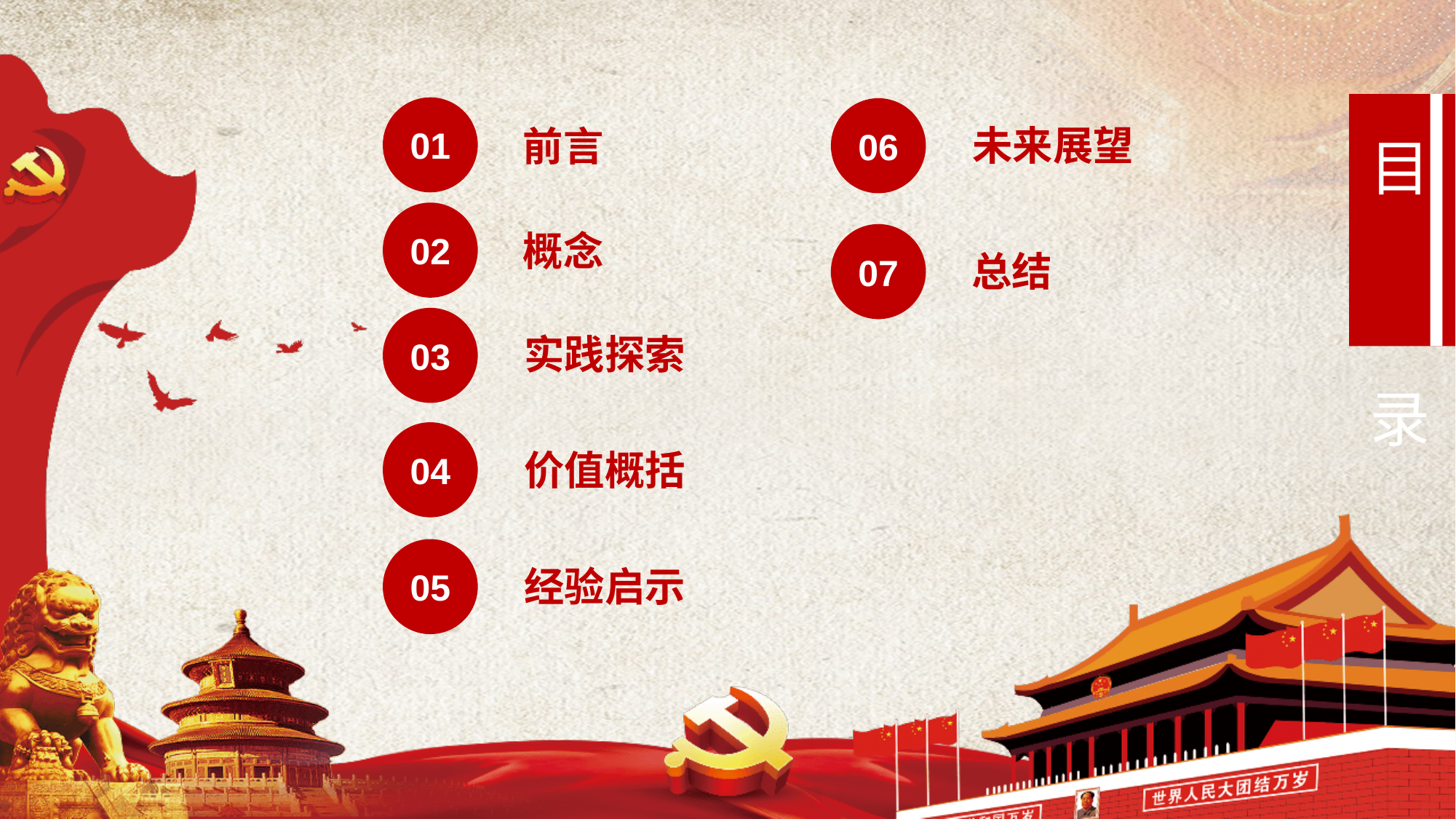

01
前言
06
未来展望
目

录
02
概念
07
总结
03
实践探索
04
价值概括
05
经验启示